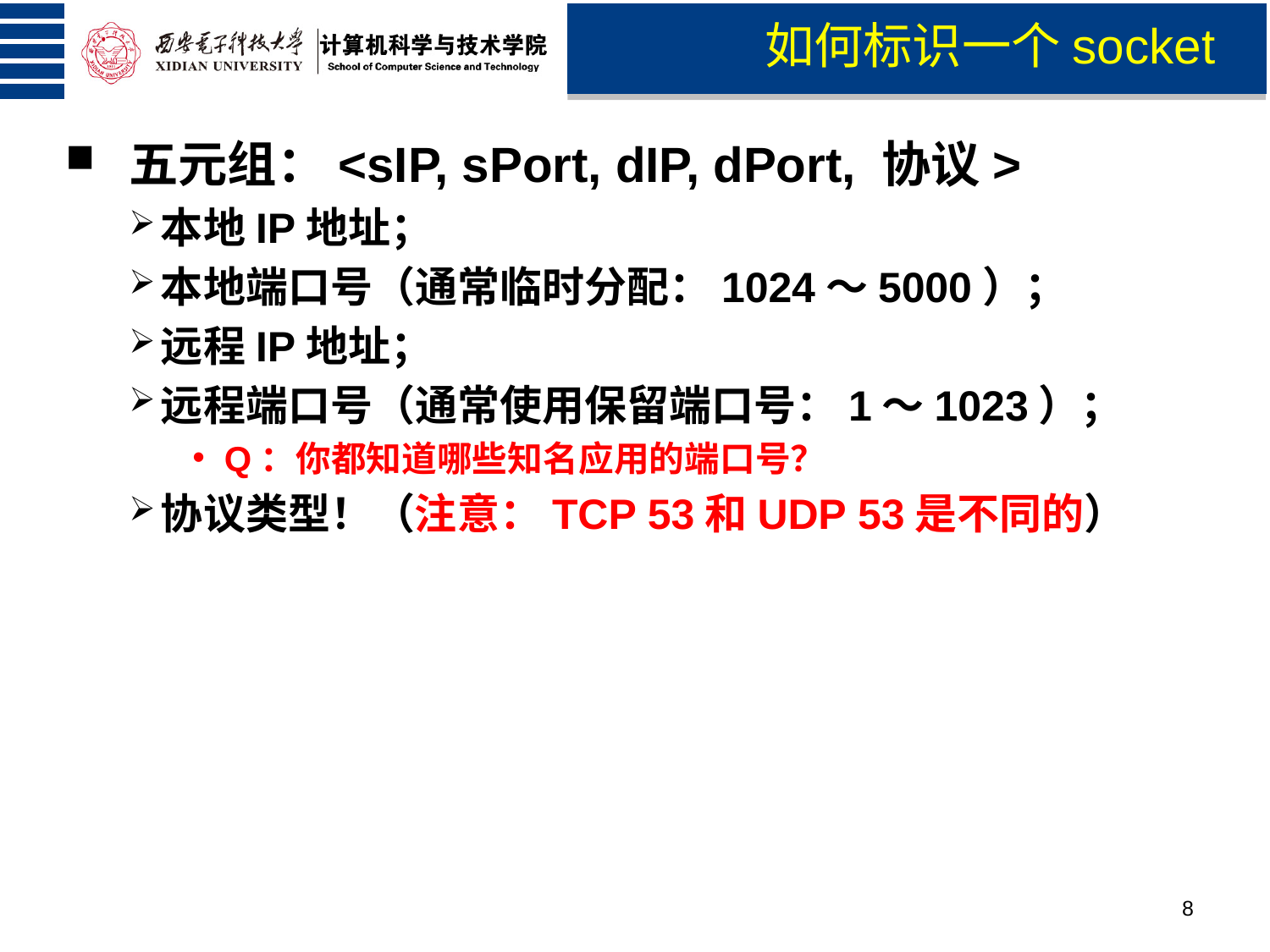

如何标识一个socket
五元组：<sIP, sPort, dIP, dPort, 协议>
本地IP地址；
本地端口号（通常临时分配：1024～5000）；
远程IP地址；
远程端口号（通常使用保留端口号：1～1023）；
Q：你都知道哪些知名应用的端口号？
协议类型！（注意：TCP 53和UDP 53是不同的）

8